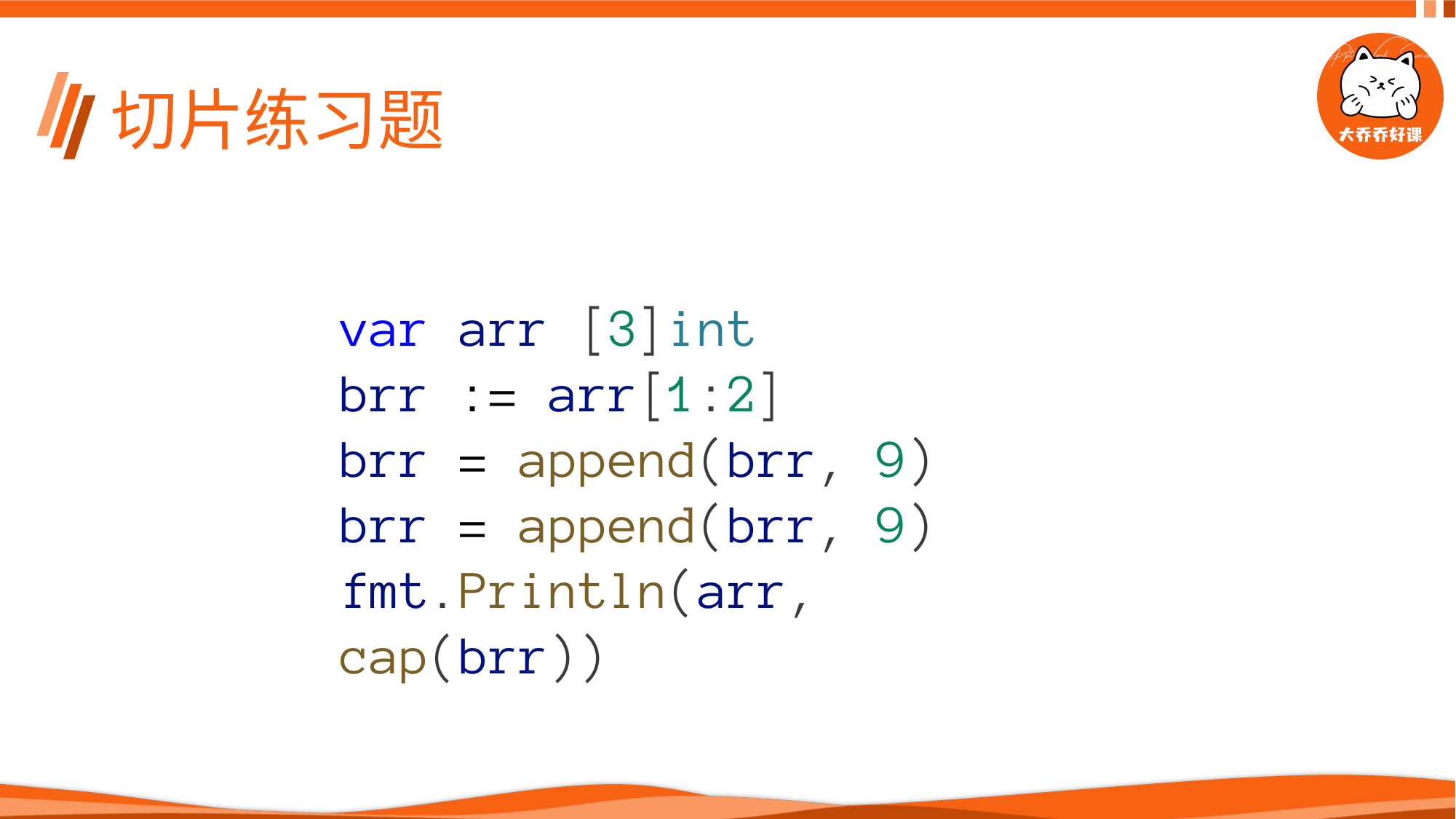

# 切片练习题
var arr [3]int
brr := arr[1:2]
brr = append(brr, 9)
brr = append(brr, 9)
fmt.Println(arr, cap(brr))